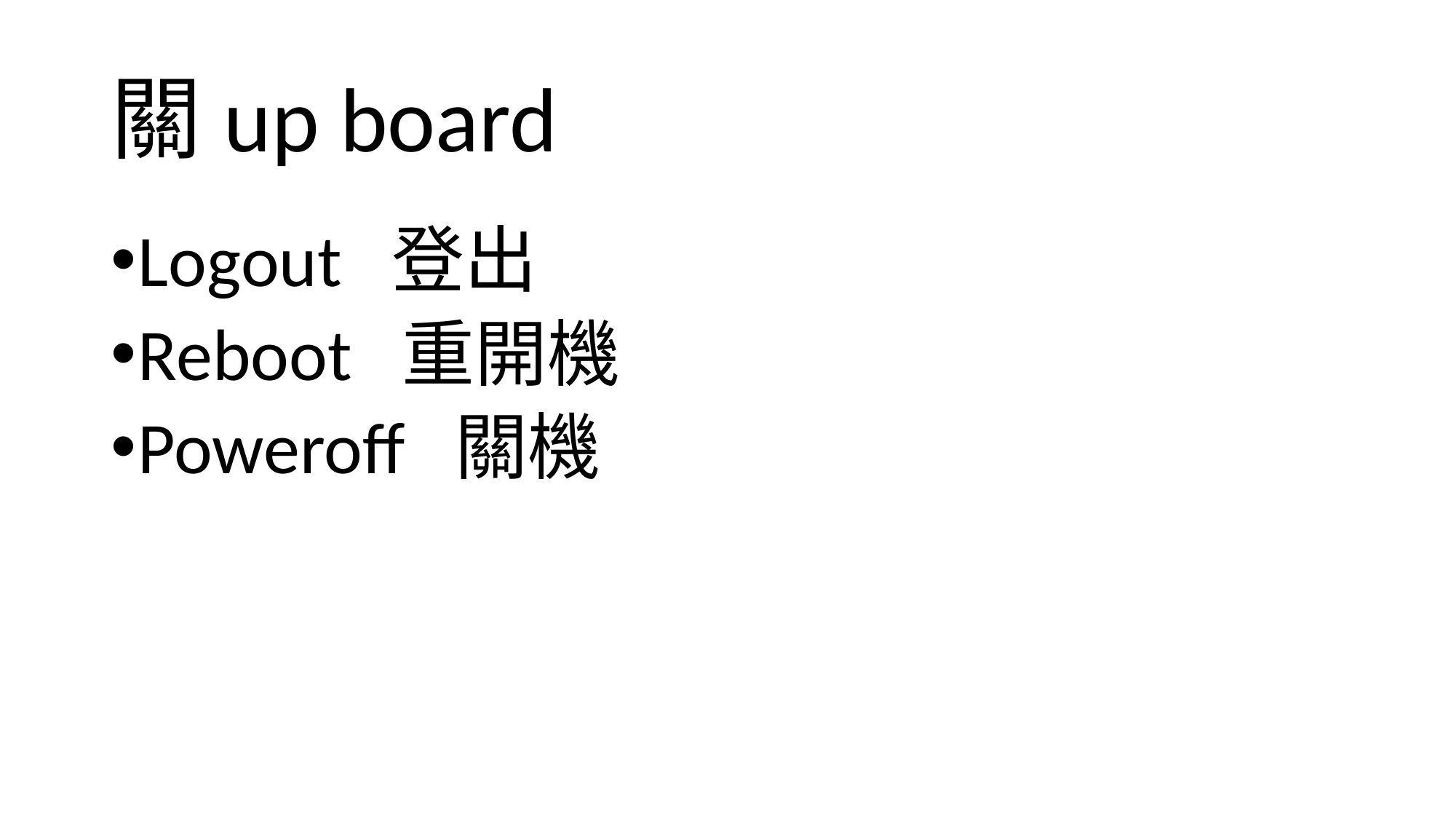

# 關up board
Logout  登出
Reboot  重開機
Poweroff  關機